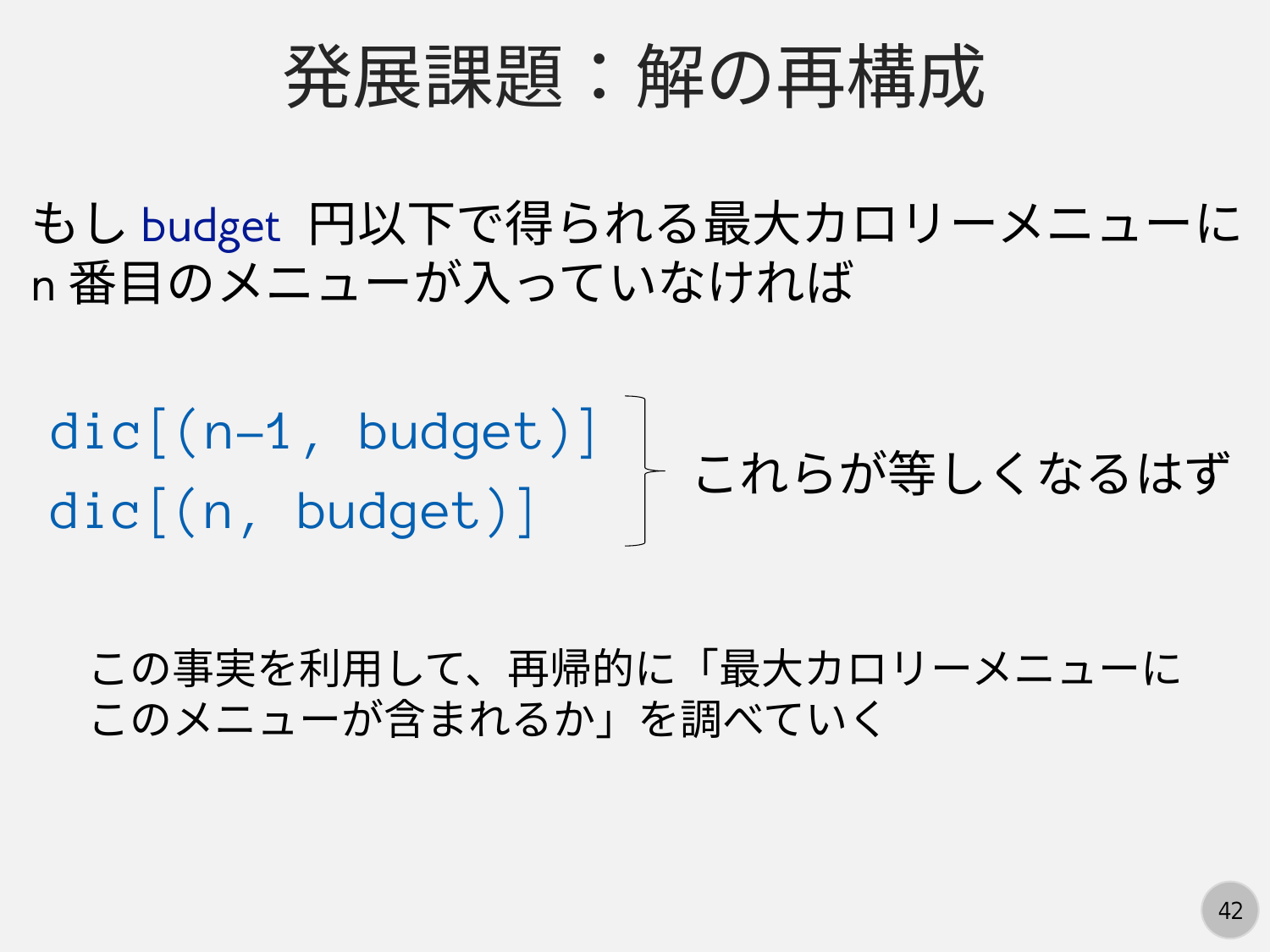

発展課題：解の再構成
もしbudget 円以下で得られる最大カロリーメニューに
n番目のメニューが入っていなければ
dic[(n-1, budget)]

これらが等しくなるはず
dic[(n, budget)]
この事実を利用して、再帰的に「最大カロリーメニューにこのメニューが含まれるか」を調べていく